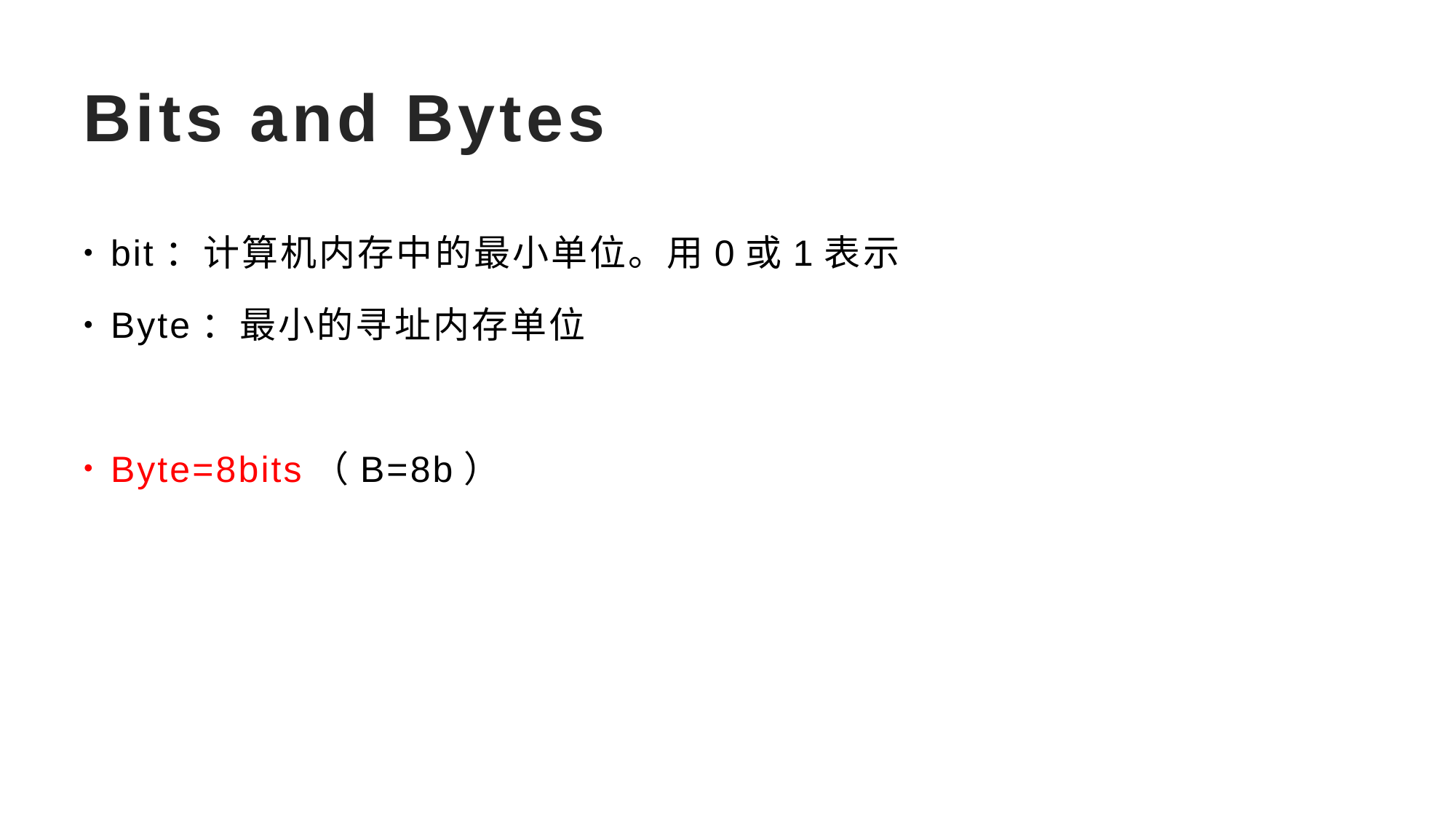

# Bits and Bytes
bit：计算机内存中的最小单位。用0或1表示
Byte：最小的寻址内存单位

Byte=8bits（B=8b）